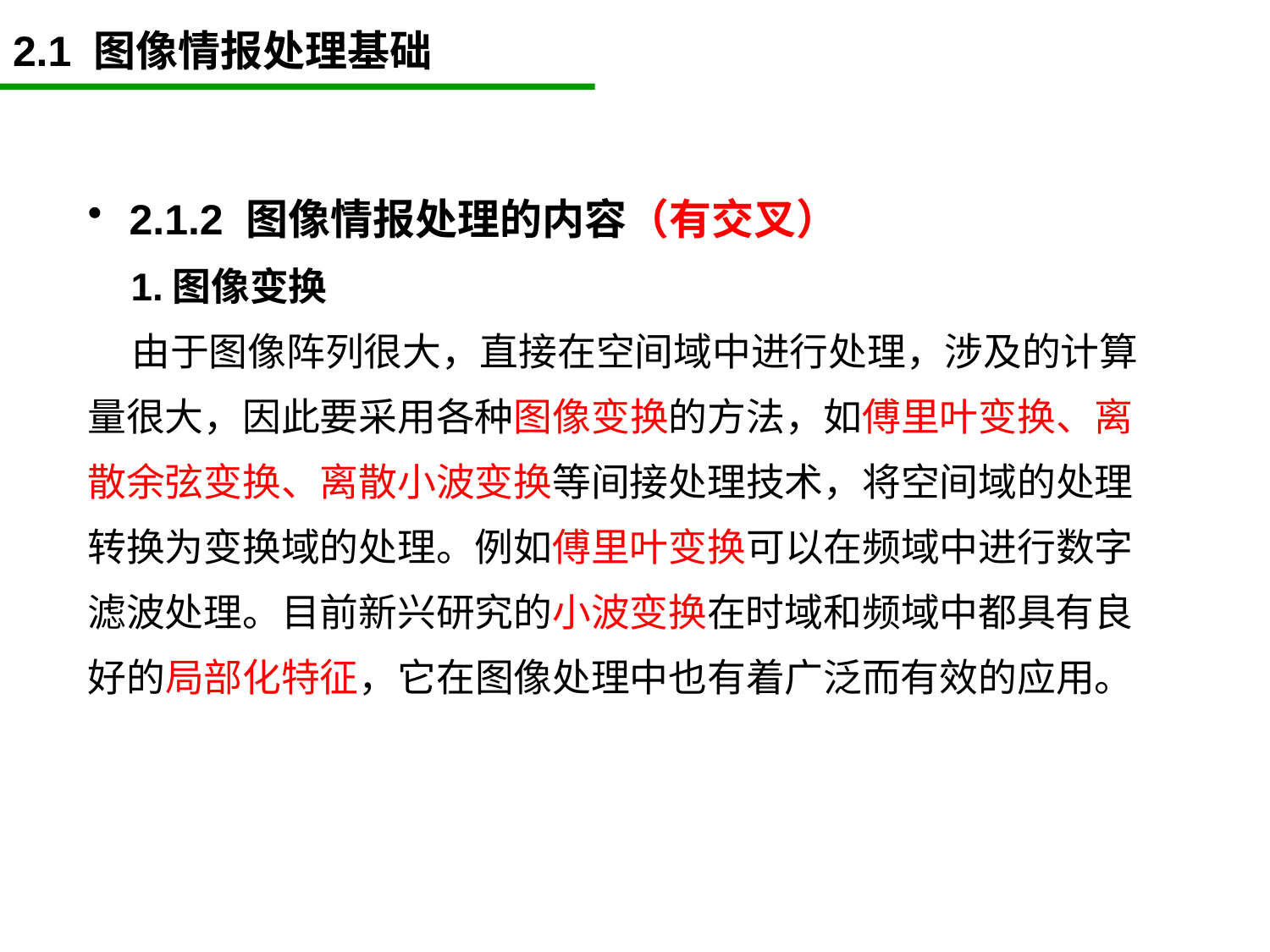

# 2.1 图像情报处理基础
2.1.2 图像情报处理的内容（有交叉）
    1.图像变换
    由于图像阵列很大，直接在空间域中进行处理，涉及的计算量很大，因此要采用各种图像变换的方法，如傅里叶变换、离散余弦变换、离散小波变换等间接处理技术，将空间域的处理转换为变换域的处理。例如傅里叶变换可以在频域中进行数字滤波处理。目前新兴研究的小波变换在时域和频域中都具有良好的局部化特征，它在图像处理中也有着广泛而有效的应用。